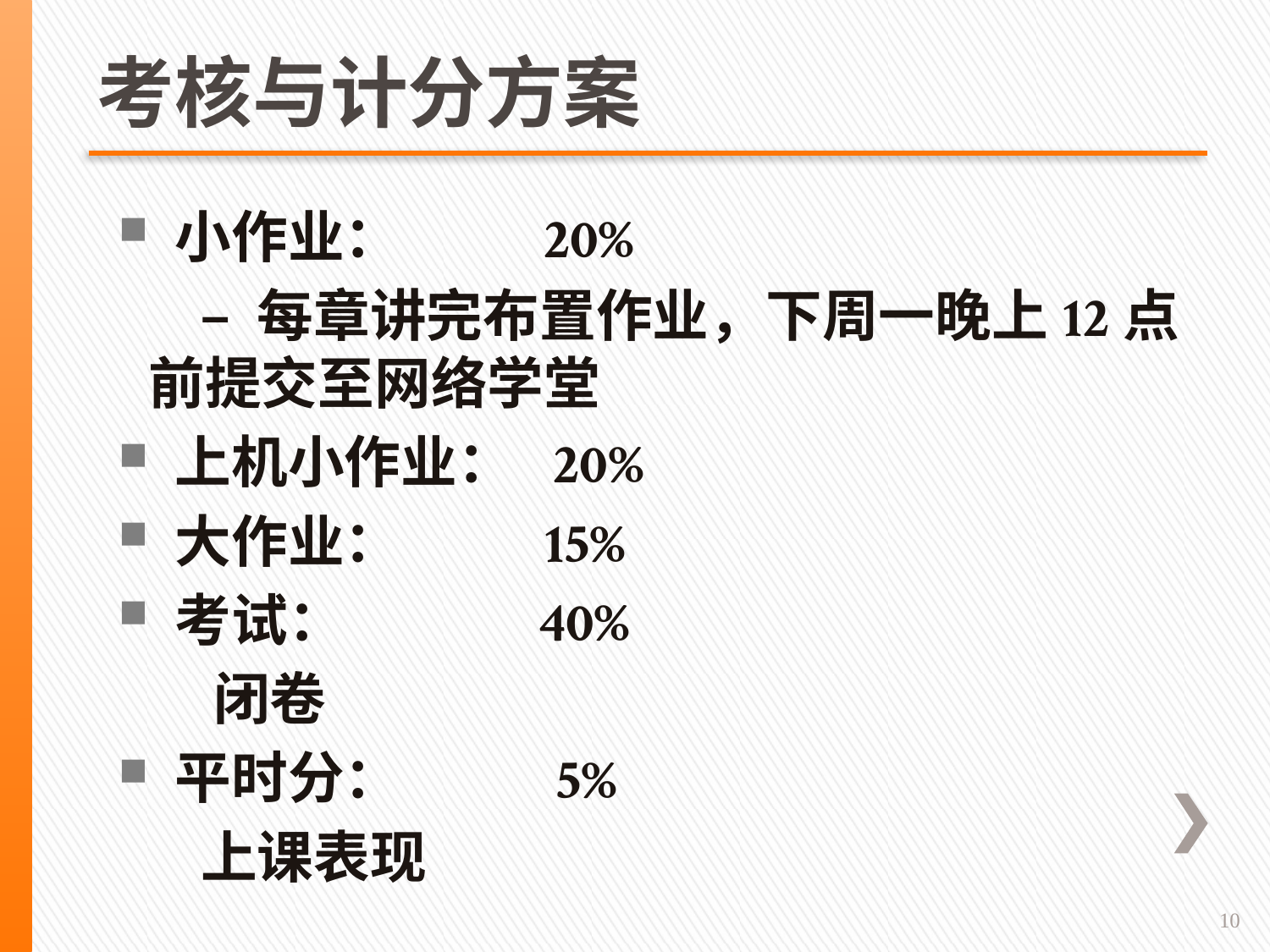

# 考核与计分方案
 小作业：          20%
    – 每章讲完布置作业，下周一晚上12点前提交至网络学堂
 上机小作业：  20%
 大作业：          15%
 考试：              40%
    闭卷
 平时分：           5%
   上课表现

10